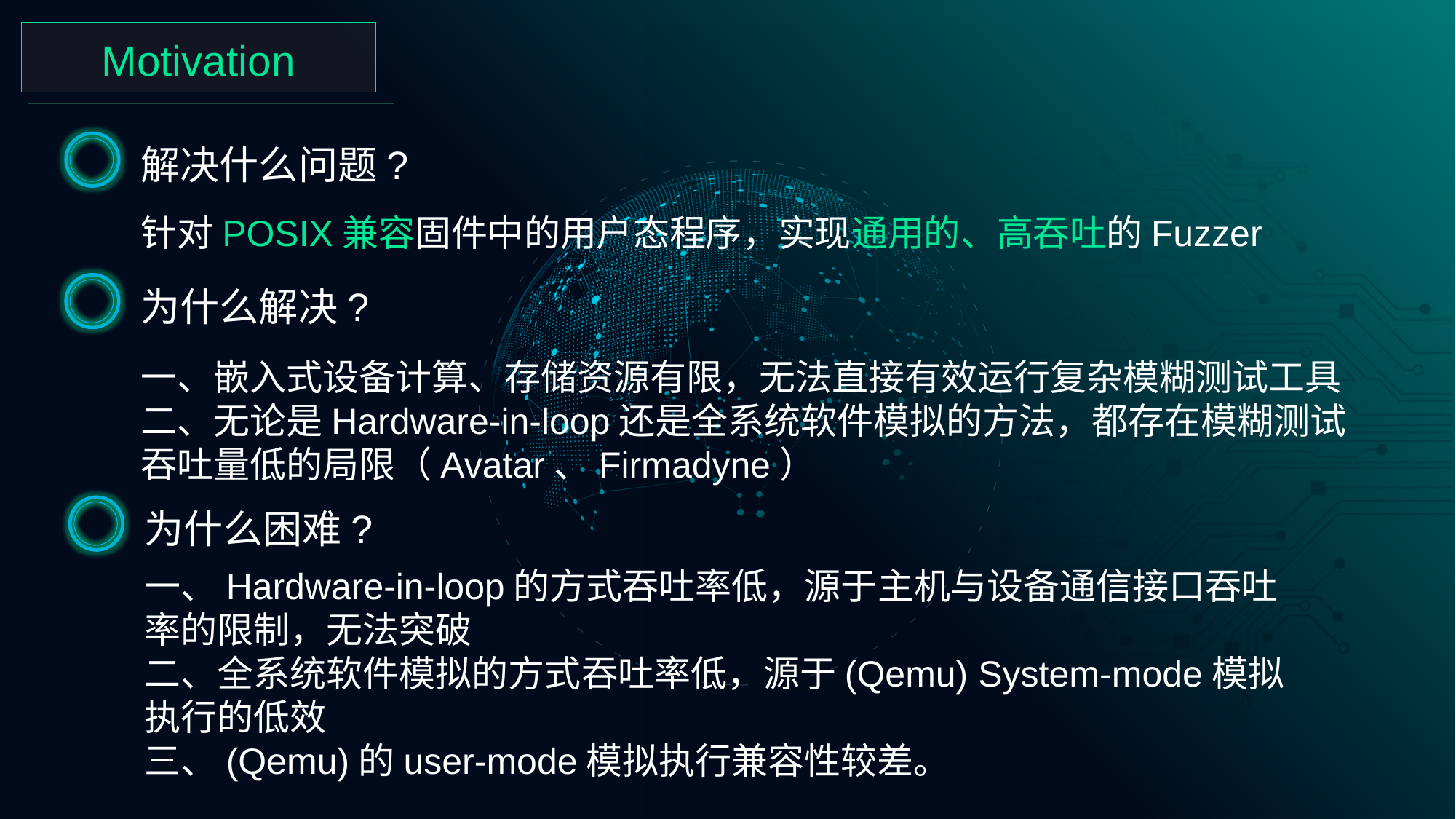

Motivation

解决什么问题?
针对POSIX兼容固件中的用户态程序，实现通用的、高吞吐的Fuzzer

为什么解决?
一、嵌入式设备计算、存储资源有限，无法直接有效运行复杂模糊测试工具
二、无论是Hardware-in-loop还是全系统软件模拟的方法，都存在模糊测试吞吐量低的局限（Avatar、Firmadyne）

为什么困难?
一、Hardware-in-loop的方式吞吐率低，源于主机与设备通信接口吞吐率的限制，无法突破
二、全系统软件模拟的方式吞吐率低，源于(Qemu) System-mode模拟执行的低效
三、(Qemu)的user-mode模拟执行兼容性较差。